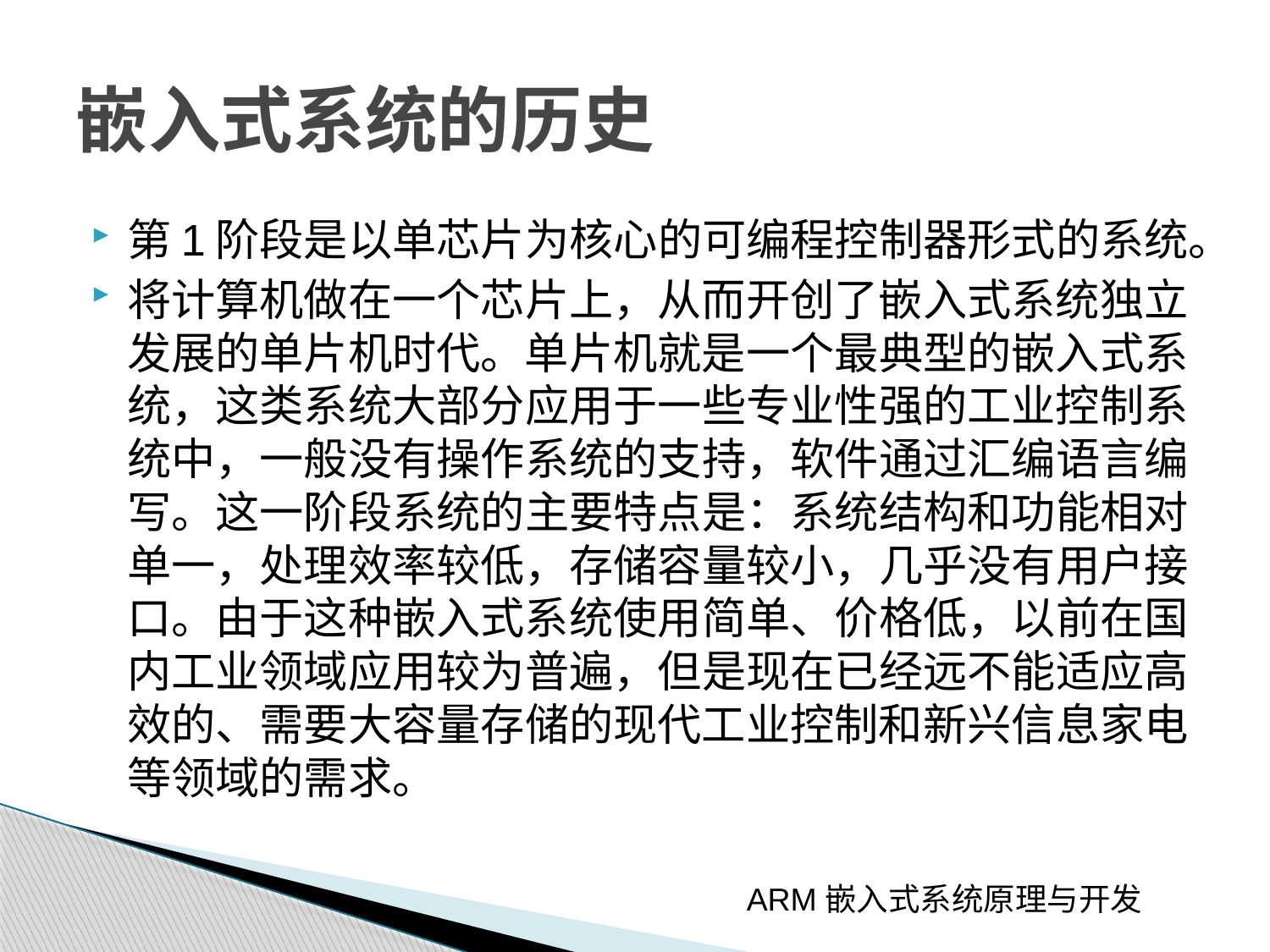

# 嵌入式系统的历史
第1阶段是以单芯片为核心的可编程控制器形式的系统。
将计算机做在一个芯片上，从而开创了嵌入式系统独立发展的单片机时代。单片机就是一个最典型的嵌入式系统，这类系统大部分应用于一些专业性强的工业控制系统中，一般没有操作系统的支持，软件通过汇编语言编写。这一阶段系统的主要特点是：系统结构和功能相对单一，处理效率较低，存储容量较小，几乎没有用户接口。由于这种嵌入式系统使用简单、价格低，以前在国内工业领域应用较为普遍，但是现在已经远不能适应高效的、需要大容量存储的现代工业控制和新兴信息家电等领域的需求。
ARM嵌入式系统原理与开发